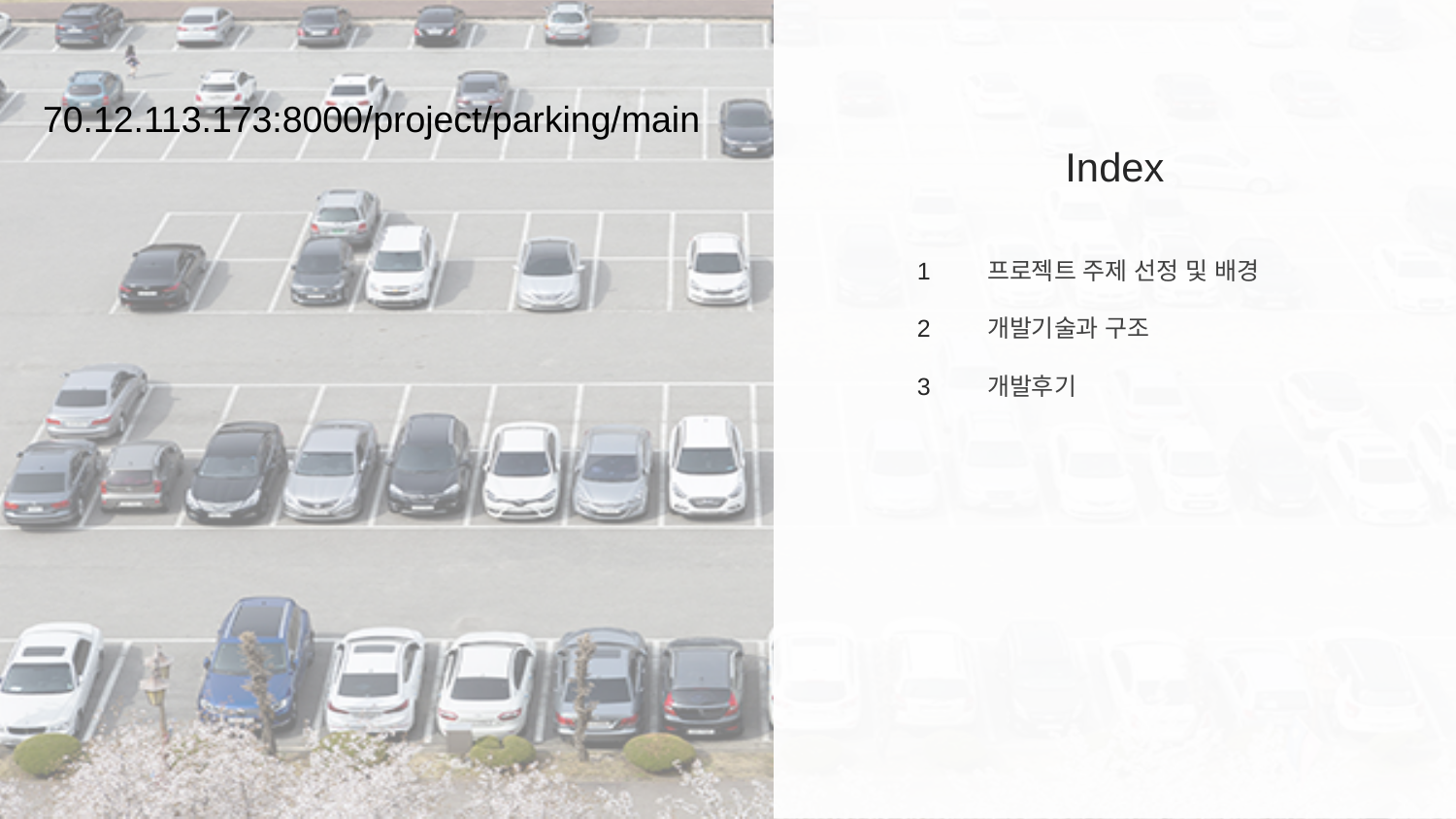

70.12.113.173:8000/project/parking/main
Index
1
프로젝트 주제 선정 및 배경
2
개발기술과 구조
3
개발후기